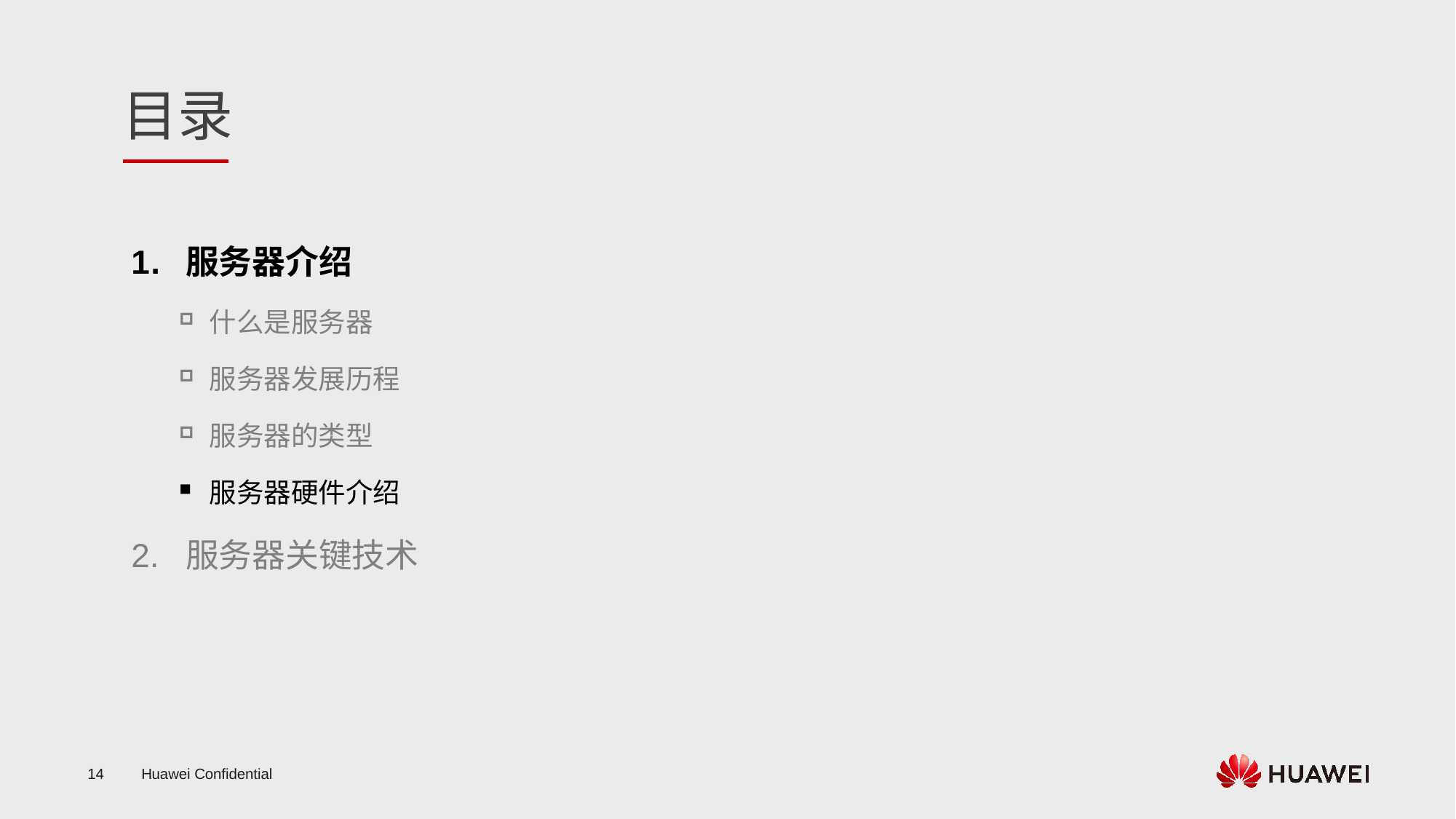

服务器介绍
什么是服务器
服务器发展历程
服务器的类型
服务器硬件介绍
服务器关键技术